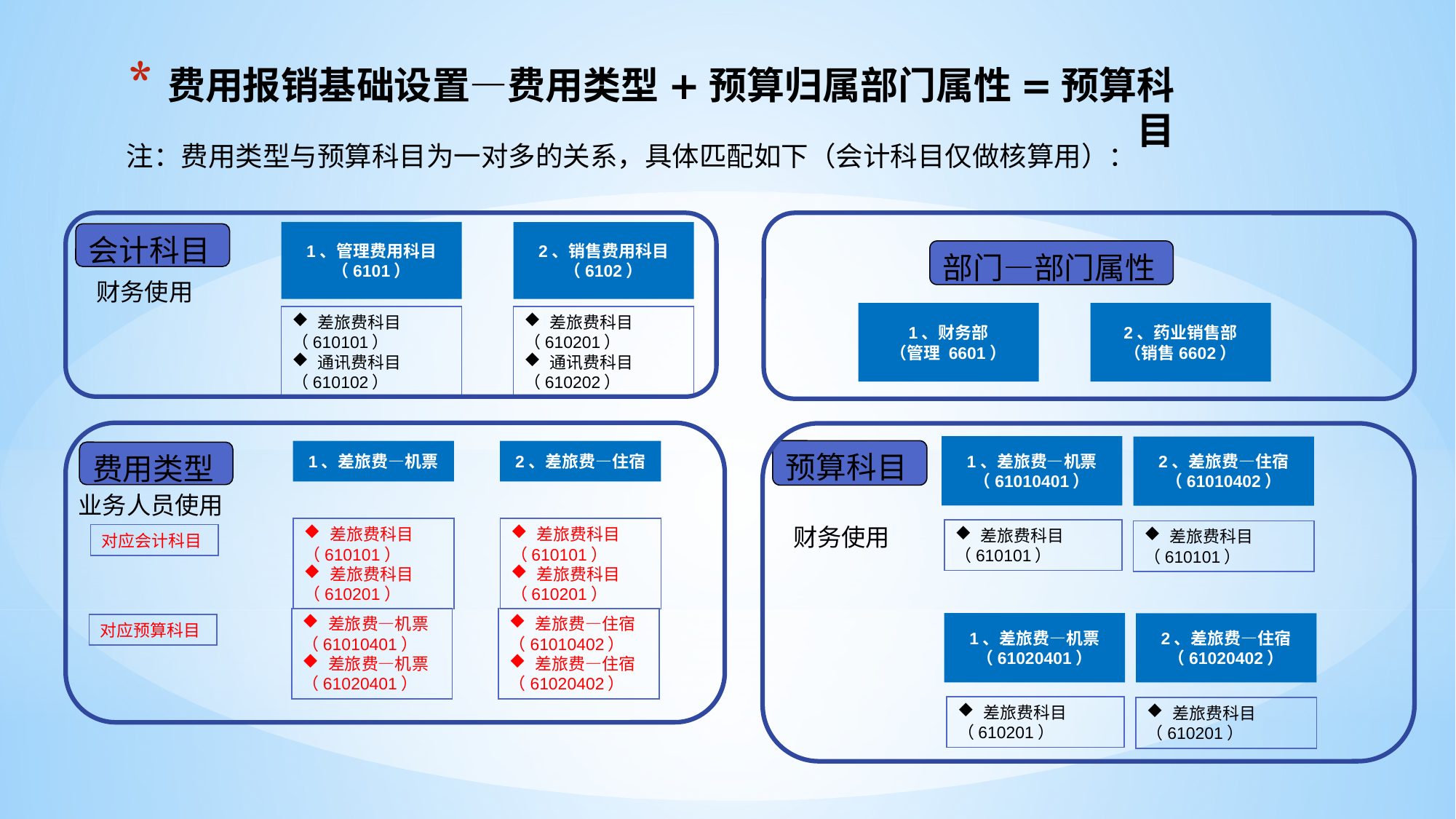

# 费用报销基础设置—费用类型+预算归属部门属性=预算科目
注：费用类型与预算科目为一对多的关系，具体匹配如下（会计科目仅做核算用）：

1、管理费用科目
（6101）
2、销售费用科目
（6102）
会计科目
财务使用
差旅费科目
（610101）
通讯费科目
（610102）
差旅费科目
（610201）
通讯费科目
（610202）

部门—部门属性
1、财务部
（管理 6601）
2、药业销售部
（销售6602）

1、差旅费—机票
2、差旅费—住宿
费用类型
业务人员使用
差旅费科目
（610101）
差旅费科目
（610201）
差旅费科目
（610101）
差旅费科目
（610201）
对应会计科目
差旅费—机票
（61010401）
差旅费—机票
（61020401）
差旅费—住宿
（61010402）
差旅费—住宿
（61020402）
对应预算科目

1、差旅费—机票
（61010401）
2、差旅费—住宿
（61010402）
预算科目
财务使用
差旅费科目
（610101）
差旅费科目
（610101）
1、差旅费—机票
（61020401）
2、差旅费—住宿
（61020402）
差旅费科目
（610201）
差旅费科目
（610201）